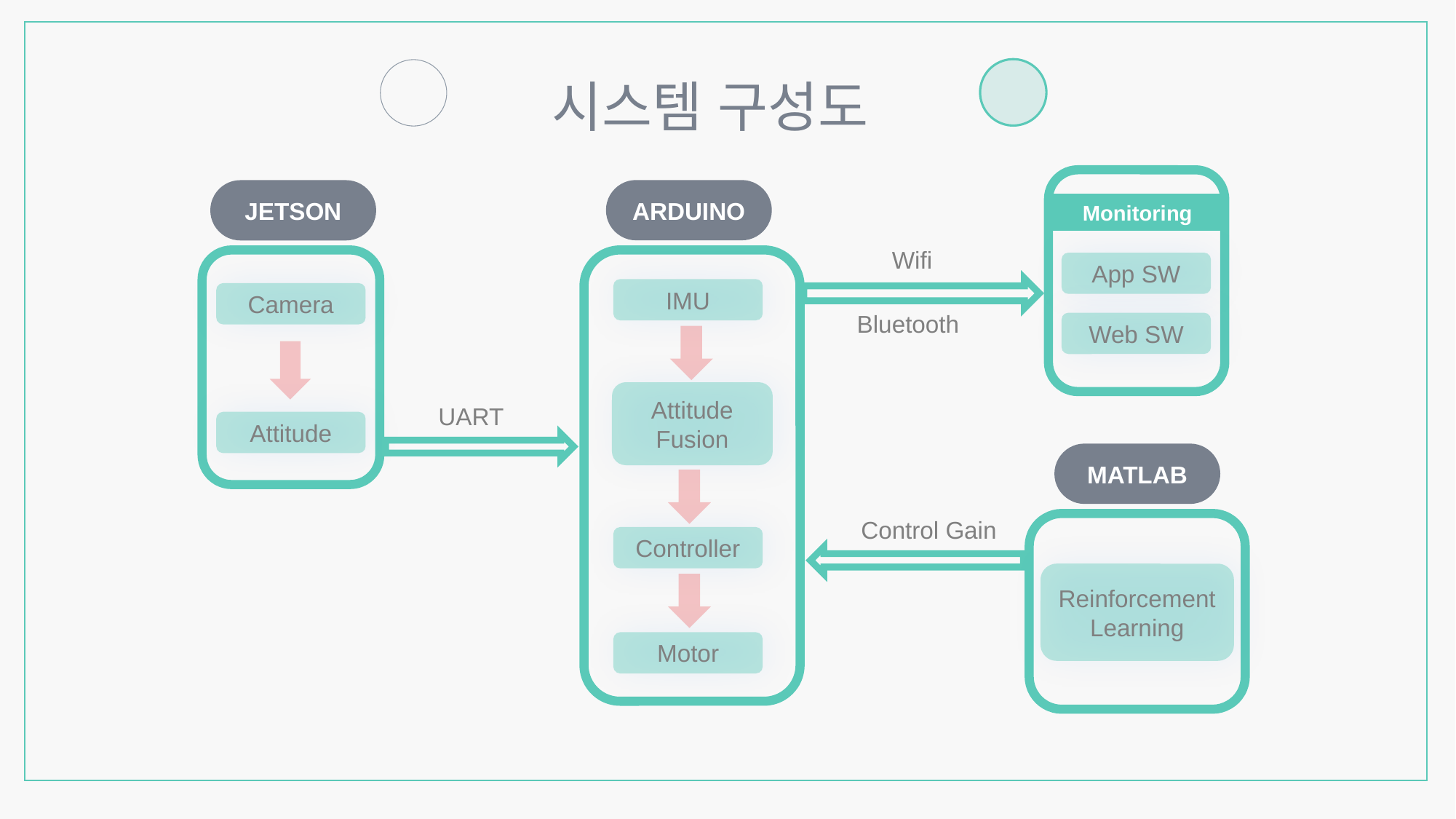

시스템 구성도

ARDUINO
JETSON
Monitoring
Wifi

App SW

IMU
Camera
Bluetooth
Web SW

Attitude
Fusion
UART
Attitude

MATLAB

Control Gain

Controller

Reinforcement
Learning

Motor